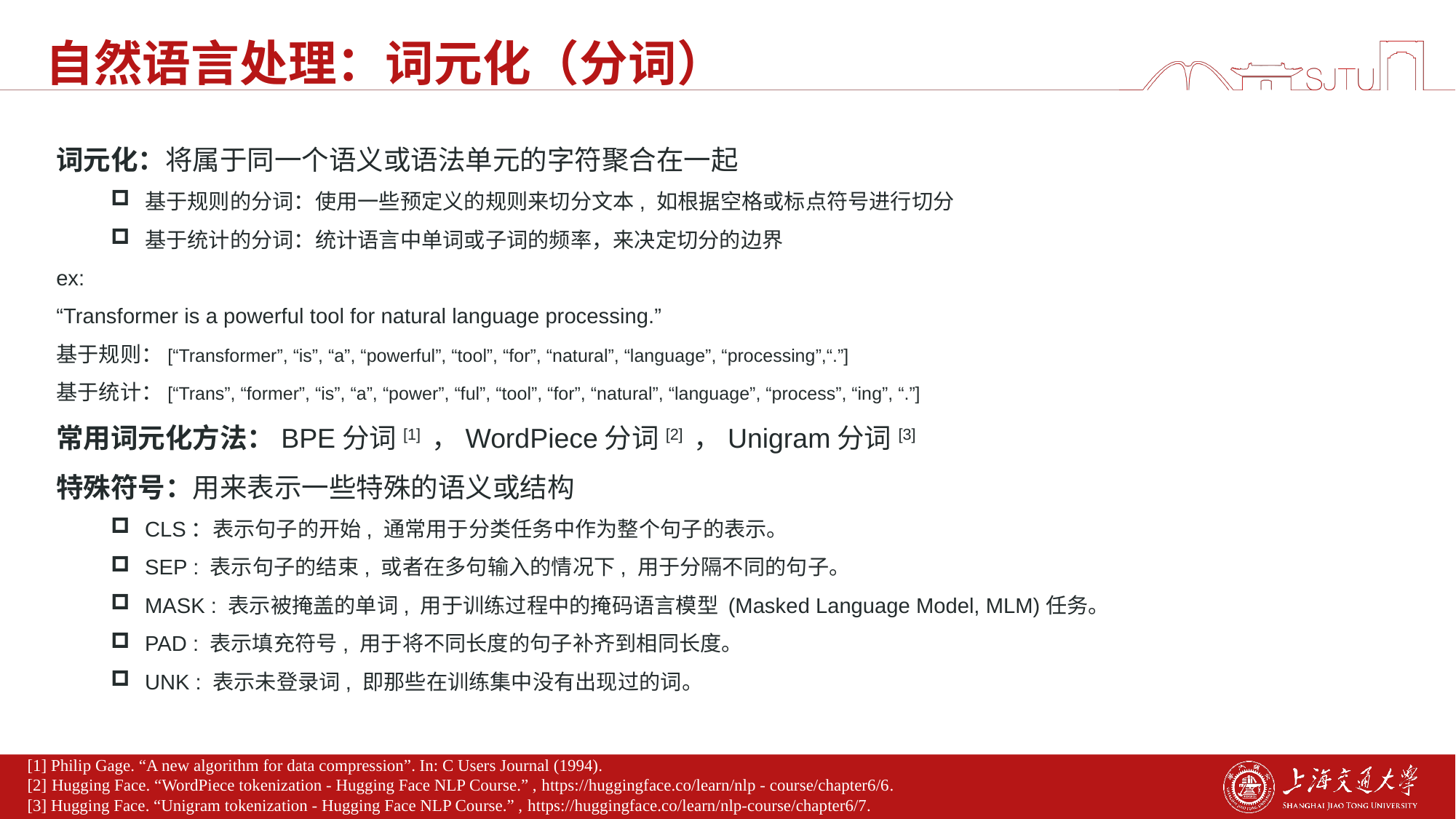

# 自然语言处理：词元化（分词）
词元化：将属于同一个语义或语法单元的字符聚合在一起
基于规则的分词：使用一些预定义的规则来切分文本, 如根据空格或标点符号进行切分
基于统计的分词：统计语言中单词或子词的频率，来决定切分的边界
ex:
“Transformer is a powerful tool for natural language processing.”
基于规则：[“Transformer”, “is”, “a”, “powerful”, “tool”, “for”, “natural”, “language”, “processing”,“.”]
基于统计：[“Trans”, “former”, “is”, “a”, “power”, “ful”, “tool”, “for”, “natural”, “language”, “process”, “ing”, “.”]
常用词元化方法：BPE分词[1] ，WordPiece分词[2] ，Unigram分词[3]
特殊符号：用来表示一些特殊的语义或结构
CLS：表示句子的开始, 通常用于分类任务中作为整个句子的表示。
SEP : 表示句子的结束, 或者在多句输入的情况下, 用于分隔不同的句子。
MASK : 表示被掩盖的单词, 用于训练过程中的掩码语言模型 (Masked Language Model, MLM)任务。
PAD : 表示填充符号, 用于将不同长度的句子补齐到相同长度。
UNK : 表示未登录词, 即那些在训练集中没有出现过的词。
[1] Philip Gage. “A new algorithm for data compression”. In: C Users Journal (1994).
[2] Hugging Face. “WordPiece tokenization - Hugging Face NLP Course.” , https://huggingface.co/learn/nlp - course/chapter6/6.
[3] Hugging Face. “Unigram tokenization - Hugging Face NLP Course.” , https://huggingface.co/learn/nlp-course/chapter6/7.